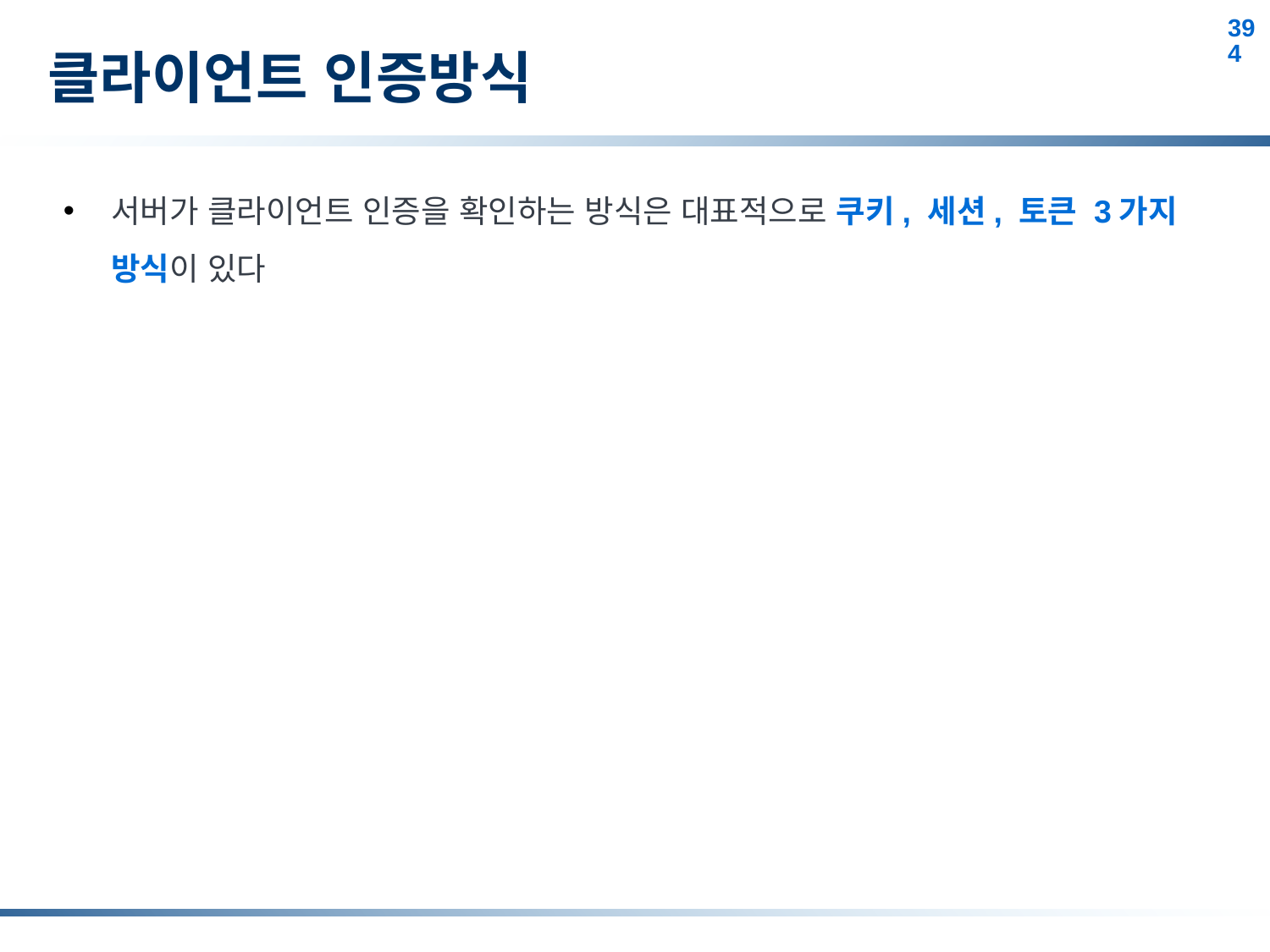

# 클라이언트 인증방식
서버가 클라이언트 인증을 확인하는 방식은 대표적으로 쿠키, 세션, 토큰 3가지 방식이 있다